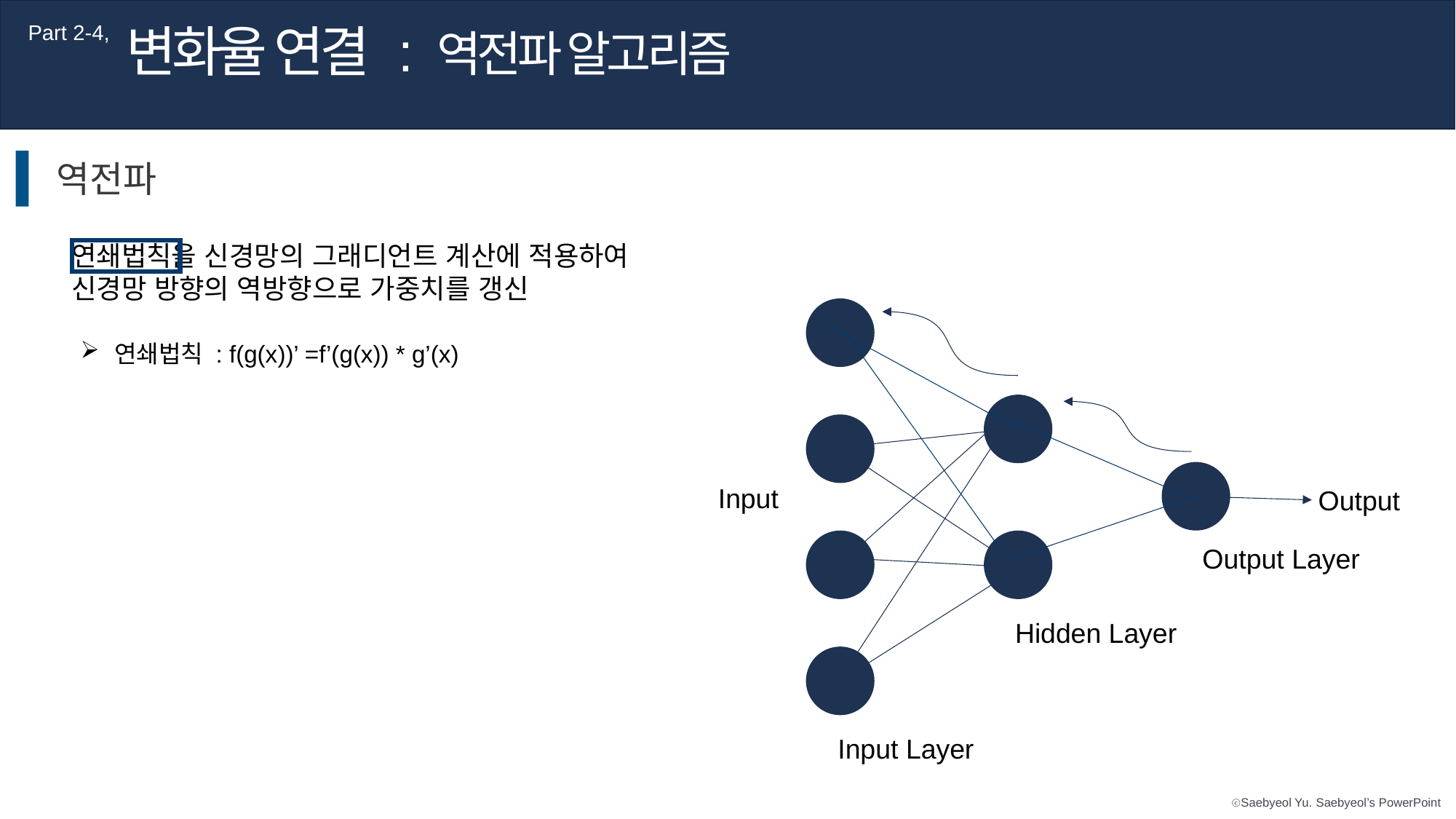

변화율 연결 : 역전파 알고리즘
Part 2-4,

역전파
연쇄법칙을 신경망의 그래디언트 계산에 적용하여 신경망 방향의 역방향으로 가중치를 갱신

연쇄법칙 : f(g(x))’ =f’(g(x)) * g’(x)

Input
Output

Output Layer
Hidden Layer

Input Layer